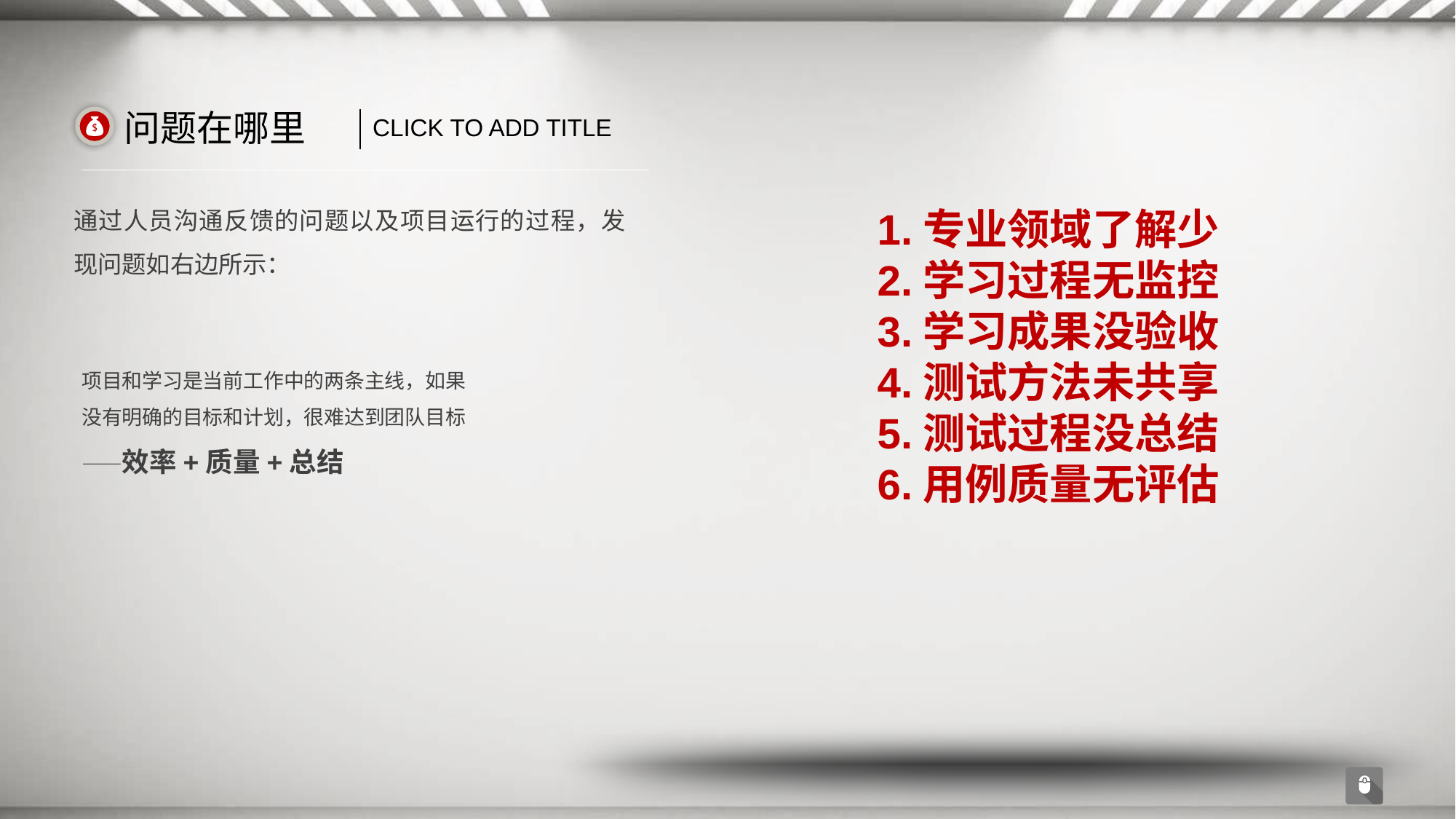

问题在哪里
CLICK TO ADD TITLE

通过人员沟通反馈的问题以及项目运行的过程，发现问题如右边所示：
1.专业领域了解少
2.学习过程无监控
3.学习成果没验收
4.测试方法未共享
5.测试过程没总结
6.用例质量无评估
项目和学习是当前工作中的两条主线，如果没有明确的目标和计划，很难达到团队目标——效率+质量+总结